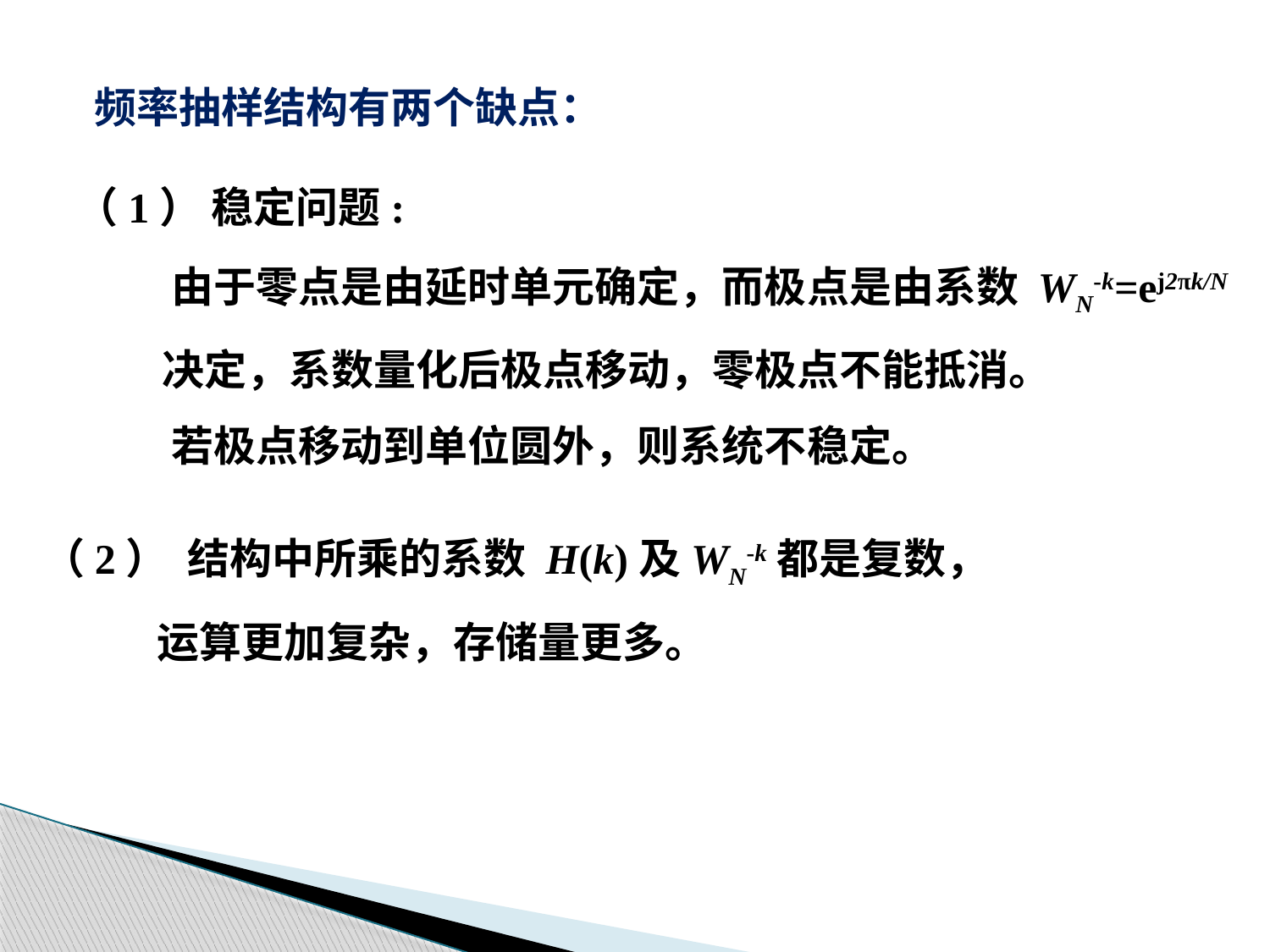

频率抽样结构有两个缺点：
（1） 稳定问题:
         由于零点是由延时单元确定，而极点是由系数 WN-k=ej2πk/N
        决定，系数量化后极点移动，零极点不能抵消。
         若极点移动到单位圆外，则系统不稳定。
（2）  结构中所乘的系数 H(k)及WN-k都是复数，
           运算更加复杂，存储量更多。